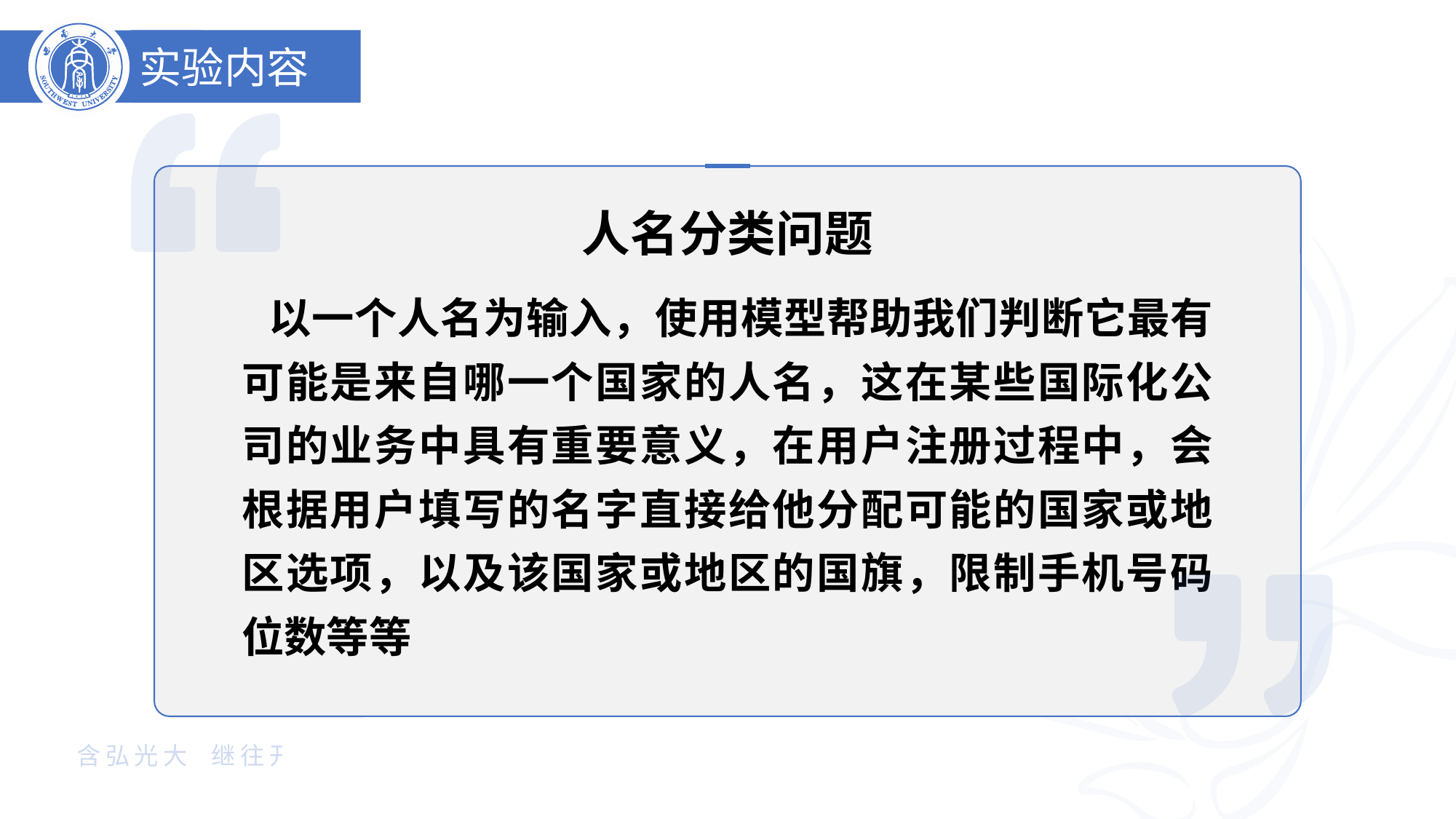

实验内容

人名分类问题
以一个人名为输入，使用模型帮助我们判断它最有可能是来自哪一个国家的人名，这在某些国际化公司的业务中具有重要意义，在用户注册过程中，会根据用户填写的名字直接给他分配可能的国家或地区选项，以及该国家或地区的国旗，限制手机号码位数等等